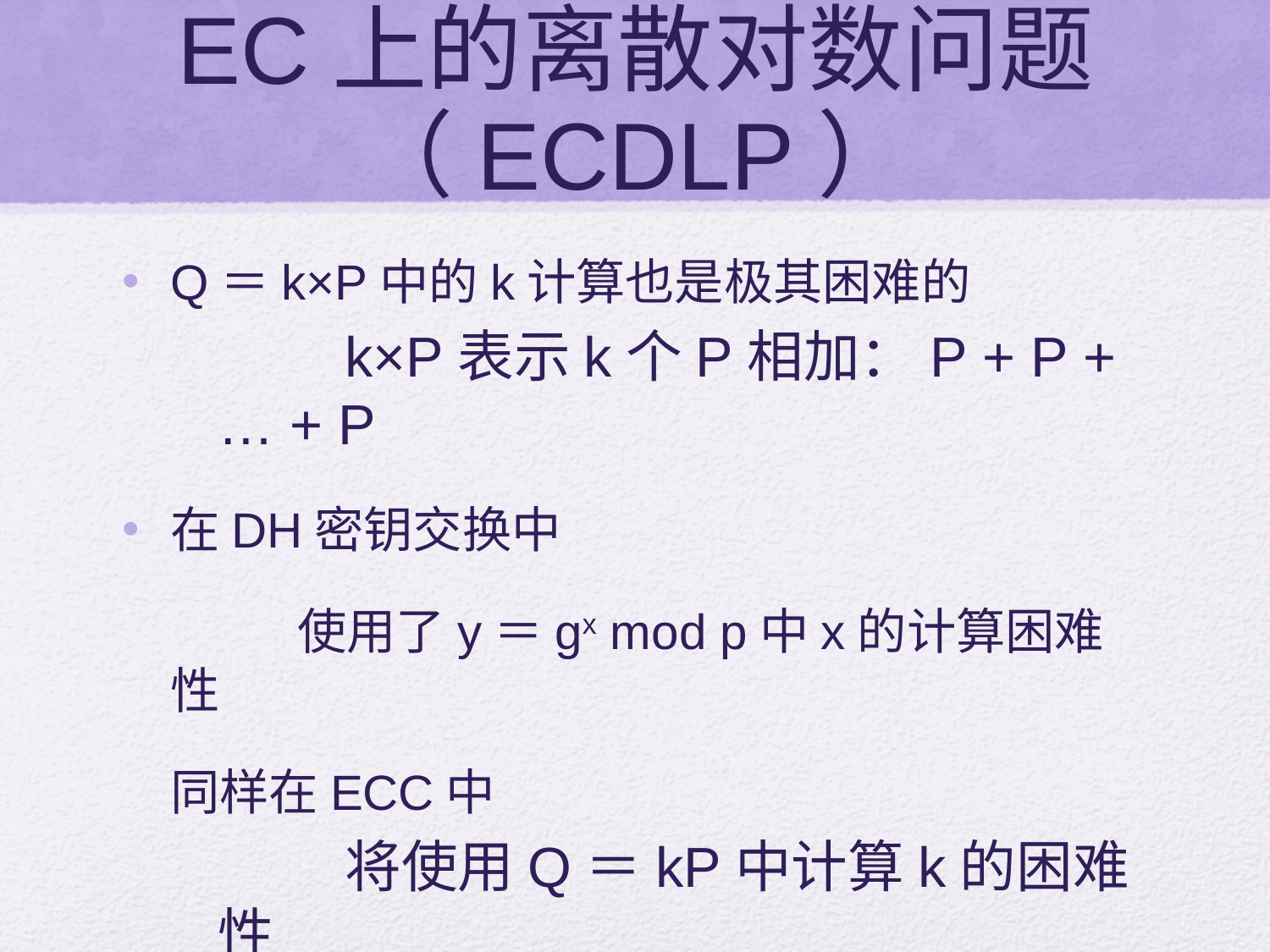

# EC上的离散对数问题（ECDLP）
Q＝k×P中的k计算也是极其困难的
		k×P表示k个P相加：P + P + … + P
在DH密钥交换中
		使用了y＝gx mod p中x的计算困难性
	同样在ECC中
		将使用Q＝kP中计算k的困难性
有两个应用
		密钥交换
		加密解密